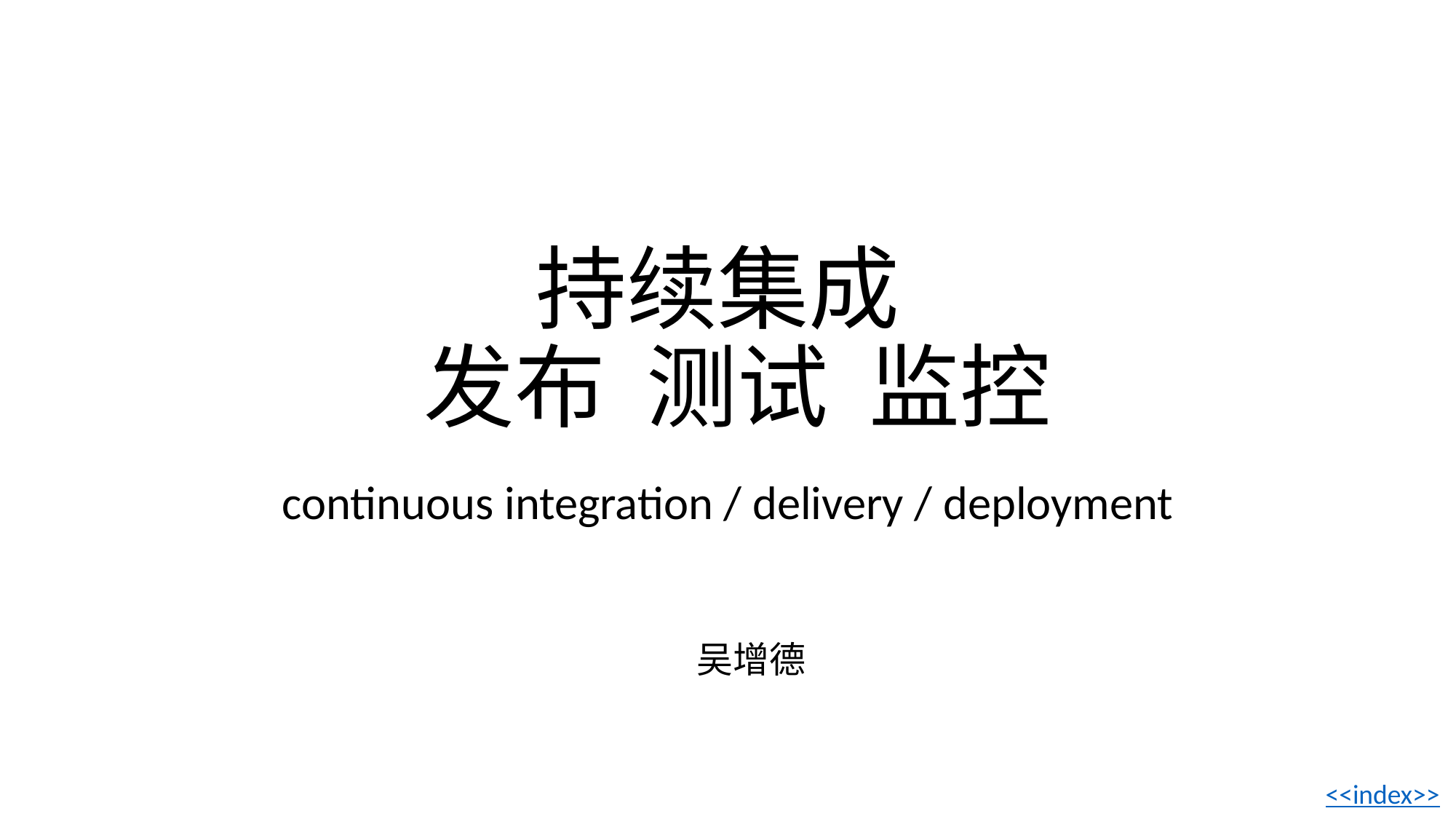

# 持续集成 发布  测试  监控 continuous integration / delivery / deployment
吴增德
<<index>>